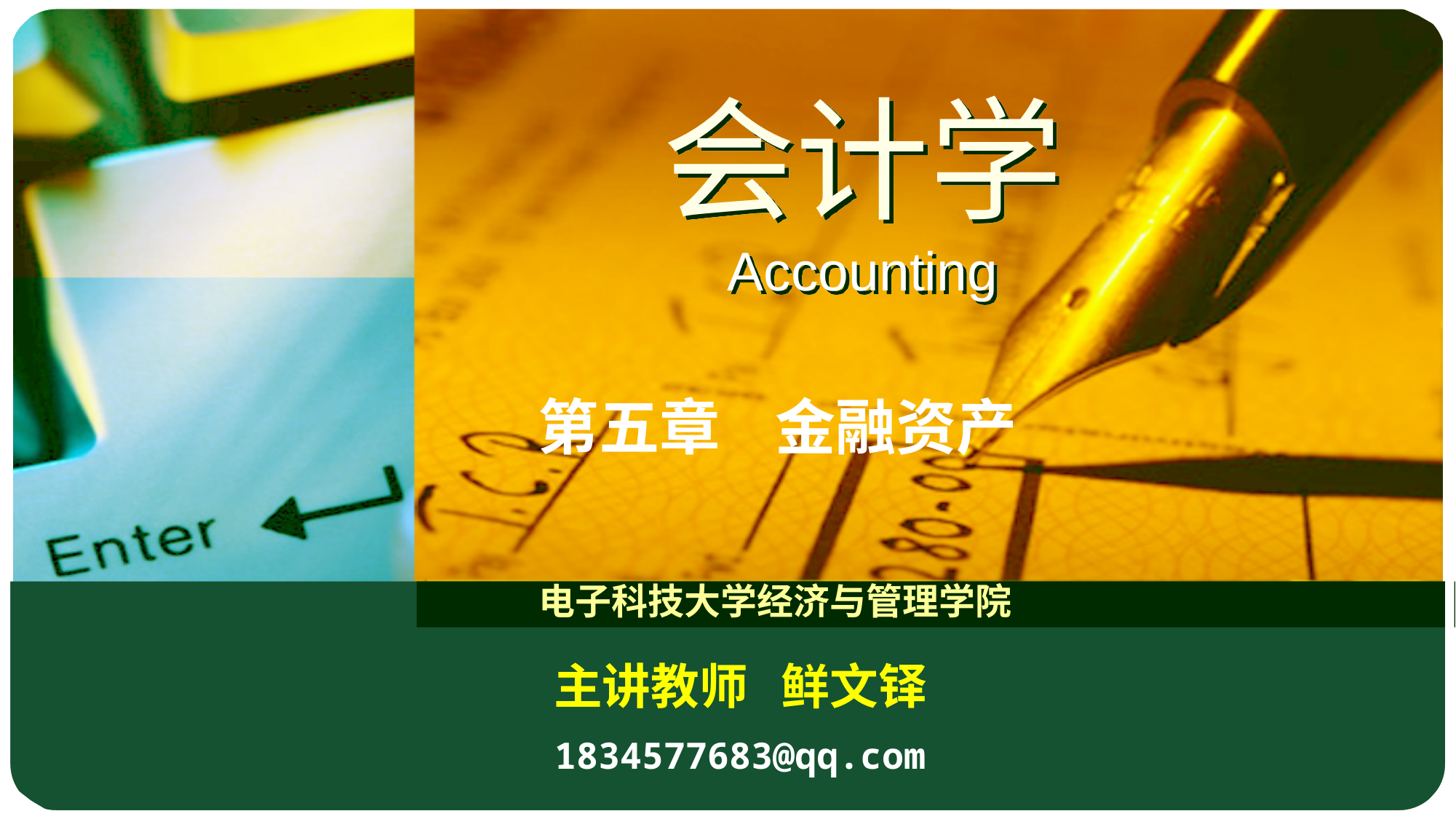

会计学
Accounting
第五章    金融资产
电子科技大学经济与管理学院
主讲教师   鲜文铎
1834577683@qq.com